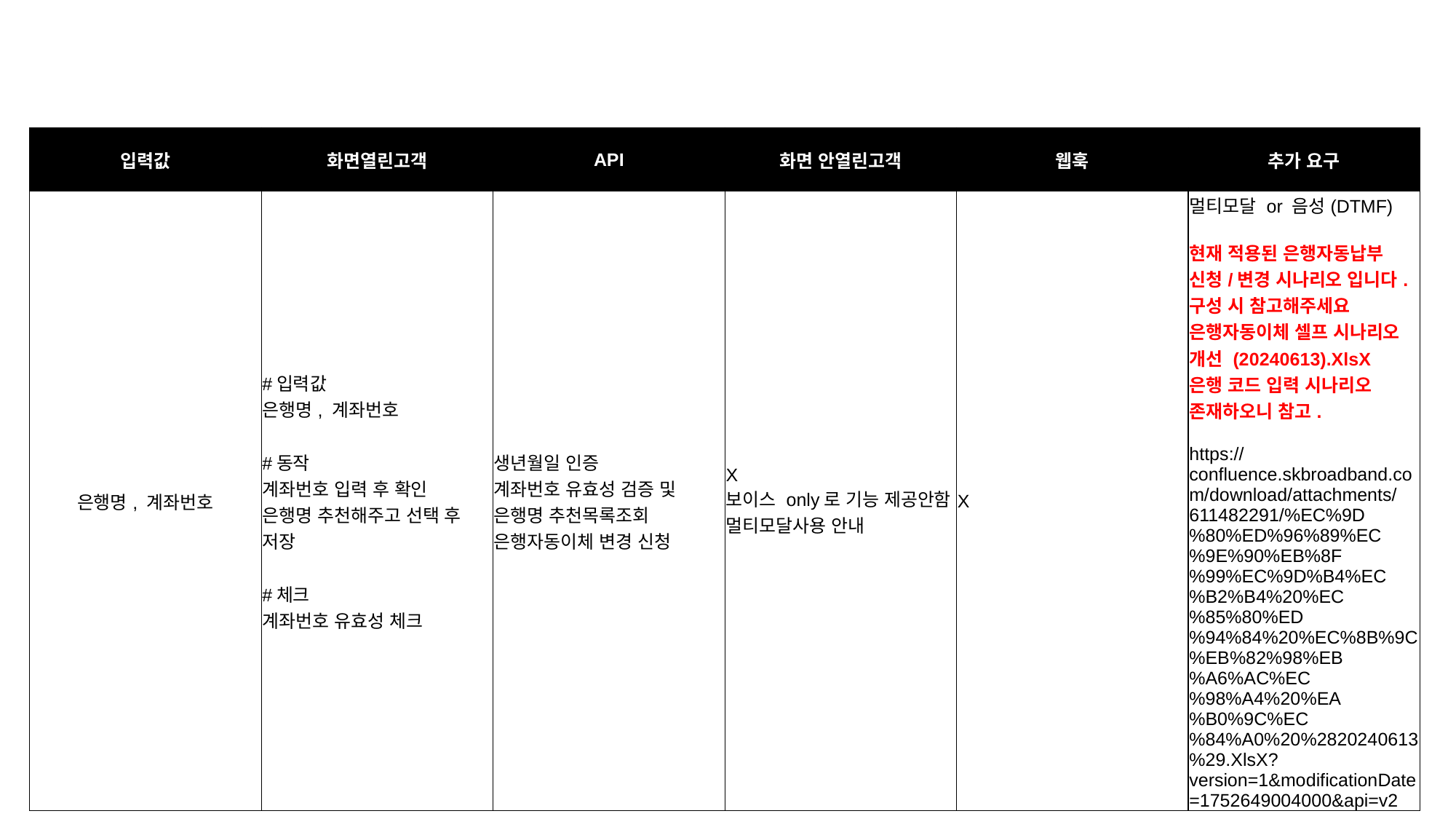

| 입력값 | 화면열린고객 | API | 화면 안열린고객 | 웹훅 | 추가 요구 |
| --- | --- | --- | --- | --- | --- |
| 은행명, 계좌번호 | #입력값 은행명, 계좌번호 #동작 계좌번호 입력 후 확인 은행명 추천해주고 선택 후 저장 #체크 계좌번호 유효성 체크 | 생년월일 인증 계좌번호 유효성 검증 및 은행명 추천목록조회 은행자동이체 변경 신청 | X 보이스 only로 기능 제공안함 멀티모달사용 안내 | X | 멀티모달 or 음성(DTMF) 현재 적용된 은행자동납부 신청/변경 시나리오 입니다. 구성 시 참고해주세요 은행자동이체 셀프 시나리오 개선 (20240613).XlsX 은행 코드 입력 시나리오 존재하오니 참고. https://confluence.skbroadband.com/download/attachments/611482291/%EC%9D%80%ED%96%89%EC%9E%90%EB%8F%99%EC%9D%B4%EC%B2%B4%20%EC%85%80%ED%94%84%20%EC%8B%9C%EB%82%98%EB%A6%AC%EC%98%A4%20%EA%B0%9C%EC%84%A0%20%2820240613%29.XlsX?version=1&modificationDate=1752649004000&api=v2 |